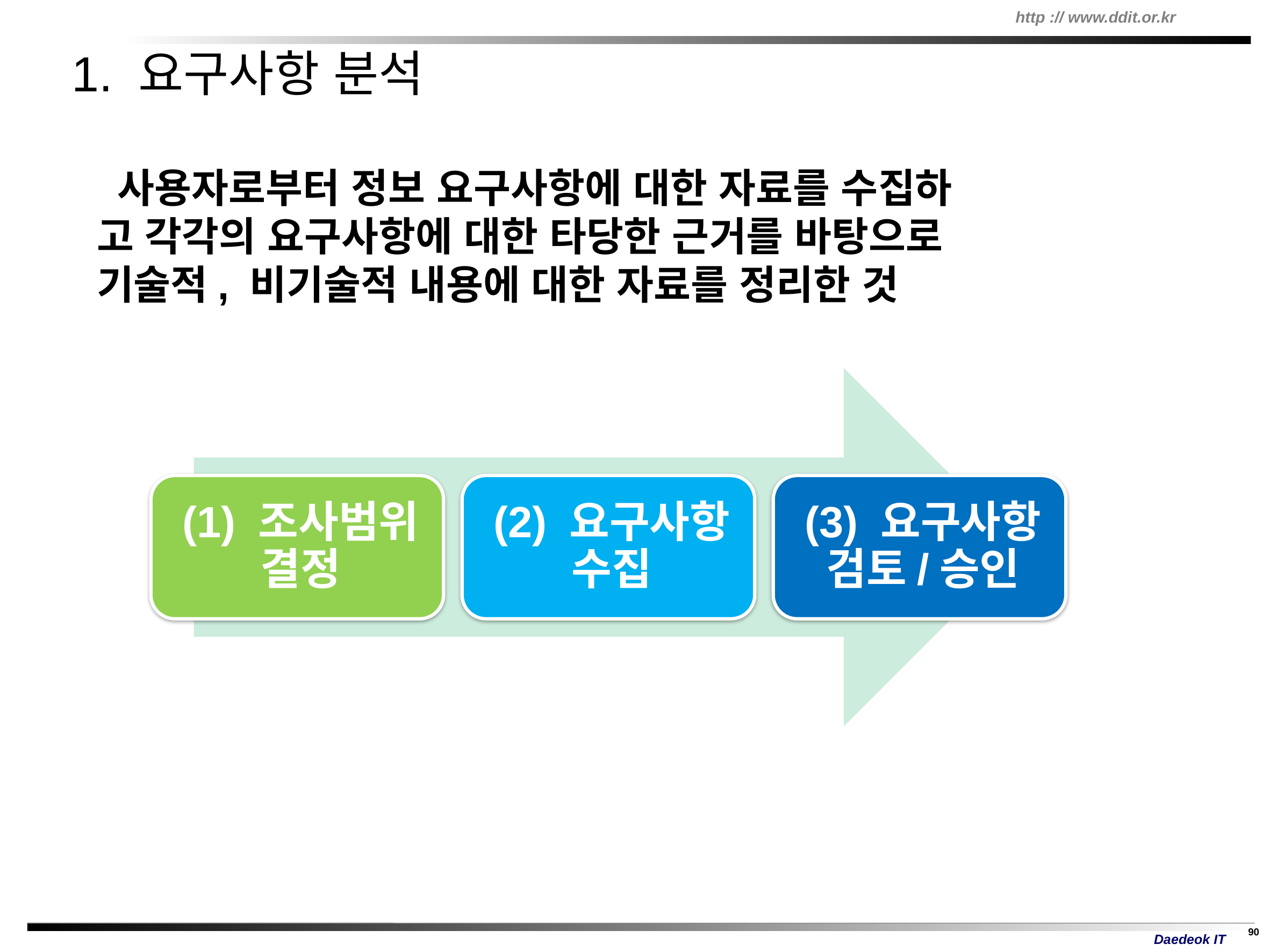

# 1. 요구사항 분석
 사용자로부터 정보 요구사항에 대한 자료를 수집하
고 각각의 요구사항에 대한 타당한 근거를 바탕으로
기술적, 비기술적 내용에 대한 자료를 정리한 것
(1) 조사범위 결정
(2) 요구사항 수집
(3) 요구사항 검토/승인